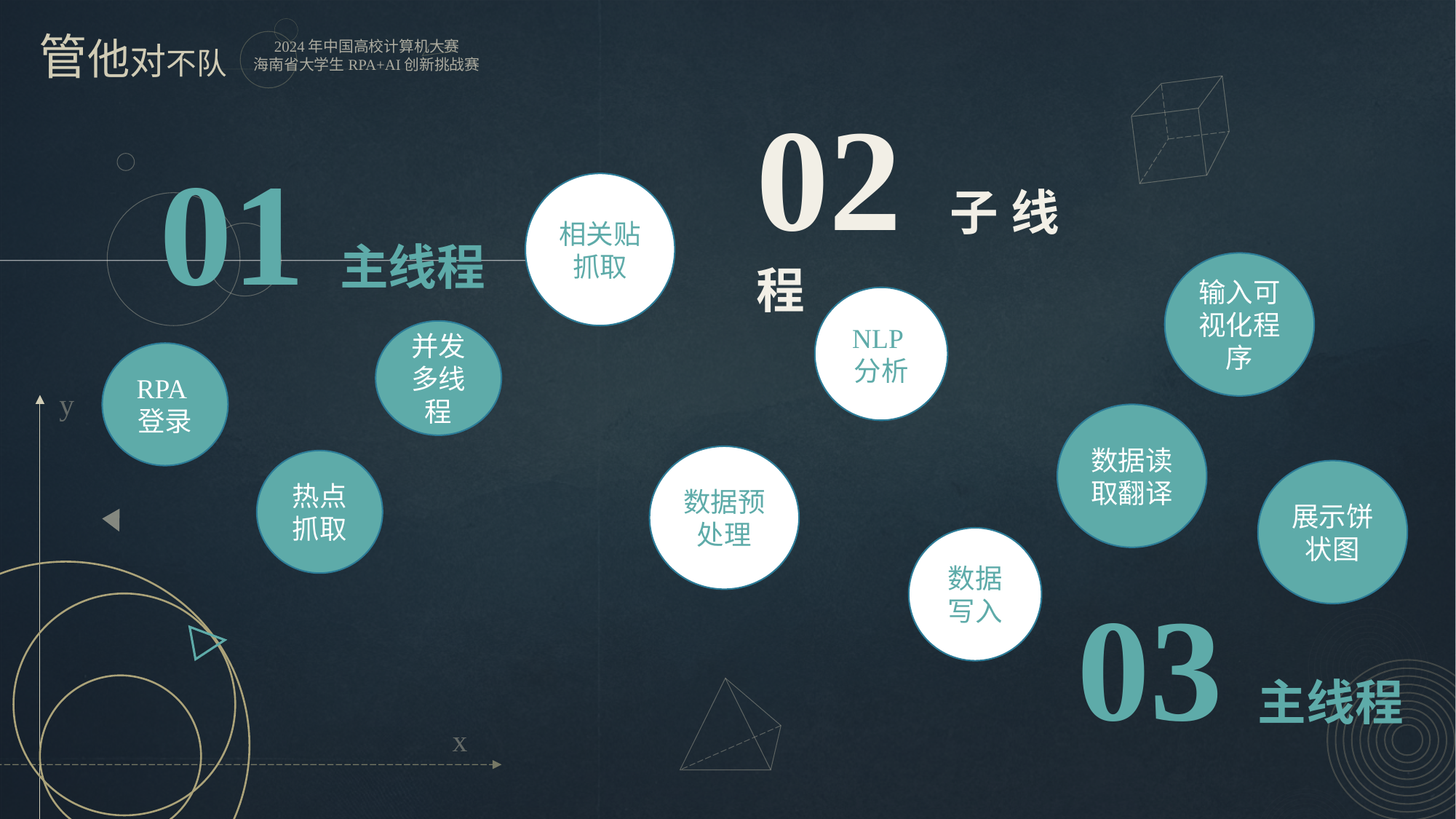

02子线程

01主线程

相关贴抓取

输入可视化程序
NLP分析
并发多线程
RPA登录
y
数据读取翻译
数据预处理
热点抓取
展示饼状图

数据写入

03主线程

x